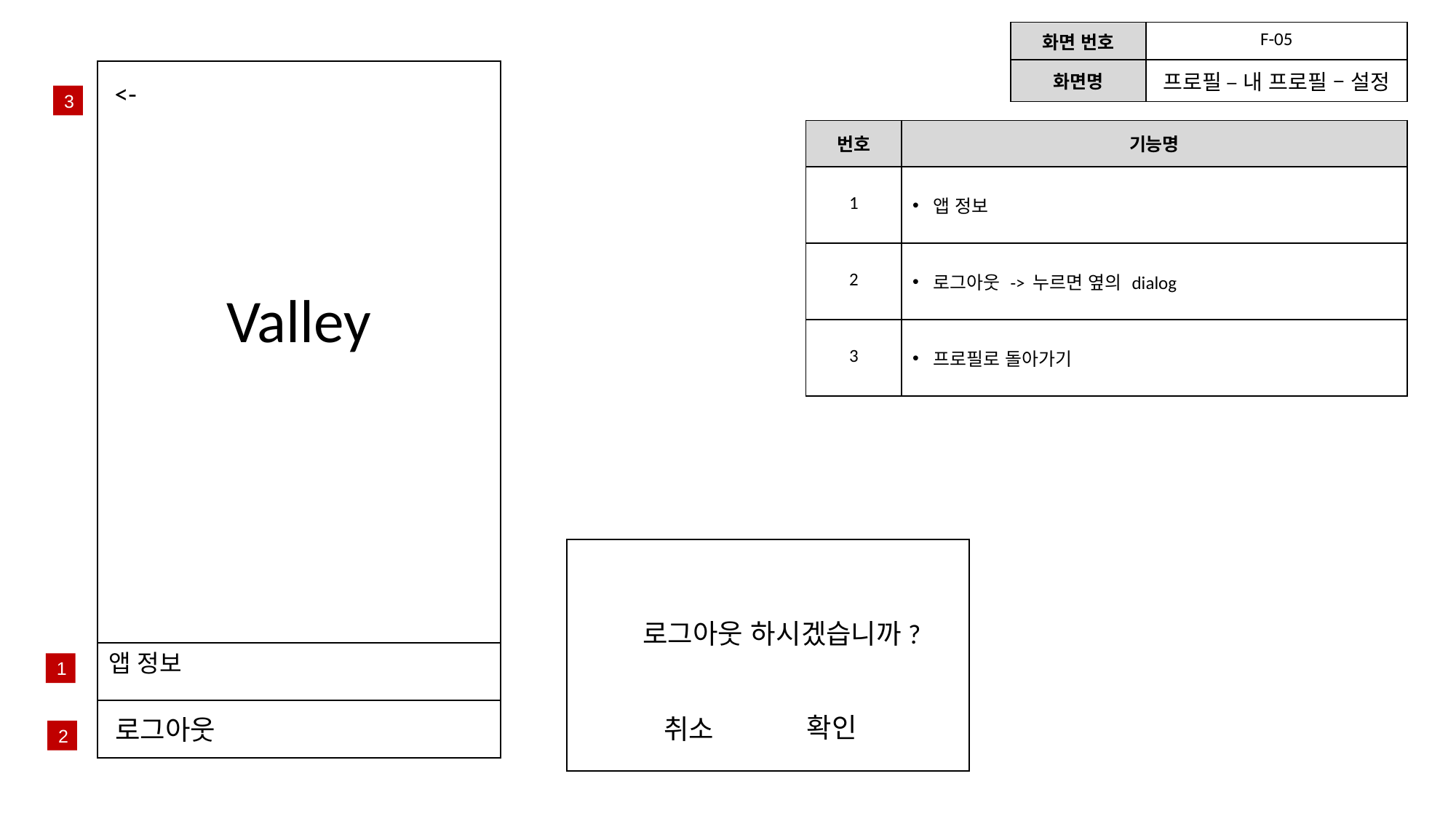

| 화면 번호 | F-05 |
| --- | --- |
| 화면명 | 프로필 – 내 프로필 – 설정 |

<-
3
| 번호 | 기능명 |
| --- | --- |
| 1 | 앱 정보 |
| 2 | 로그아웃 -> 누르면 옆의 dialog |
| 3 | 프로필로 돌아가기 |
Valley

로그아웃 하시겠습니까?
앱 정보
1
확인
취소
로그아웃
2